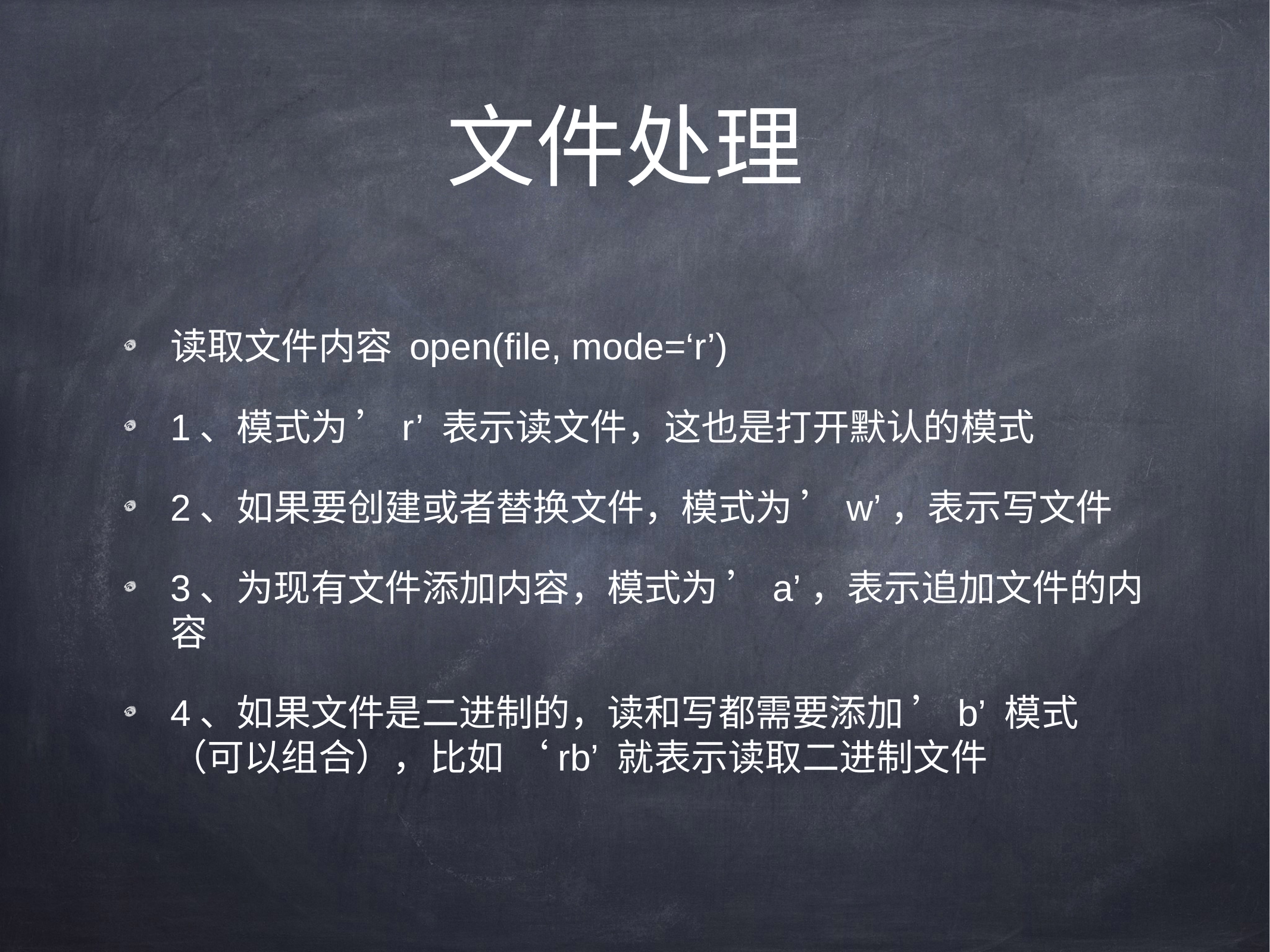

# 文件处理
读取文件内容 open(file, mode=‘r’)
1、模式为 ’r’ 表示读文件，这也是打开默认的模式
2、如果要创建或者替换文件，模式为 ’w’，表示写文件
3、为现有文件添加内容，模式为 ’a’，表示追加文件的内容
4、如果文件是二进制的，读和写都需要添加 ’b’ 模式（可以组合），比如 ‘rb’ 就表示读取二进制文件